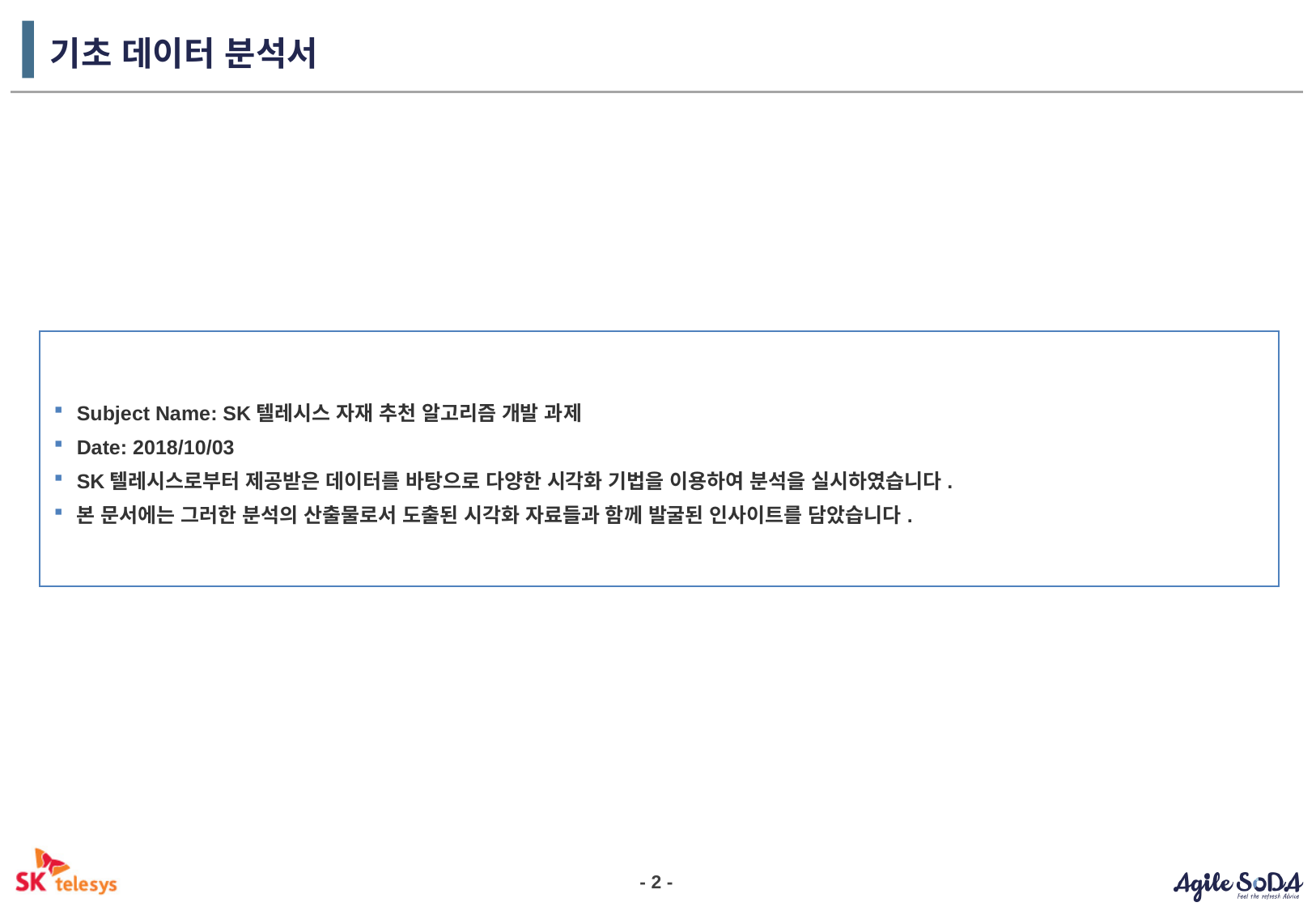

# 기초 데이터 분석서
Subject Name: SK텔레시스 자재 추천 알고리즘 개발 과제
Date: 2018/10/03
SK텔레시스로부터 제공받은 데이터를 바탕으로 다양한 시각화 기법을 이용하여 분석을 실시하였습니다.
본 문서에는 그러한 분석의 산출물로서 도출된 시각화 자료들과 함께 발굴된 인사이트를 담았습니다.